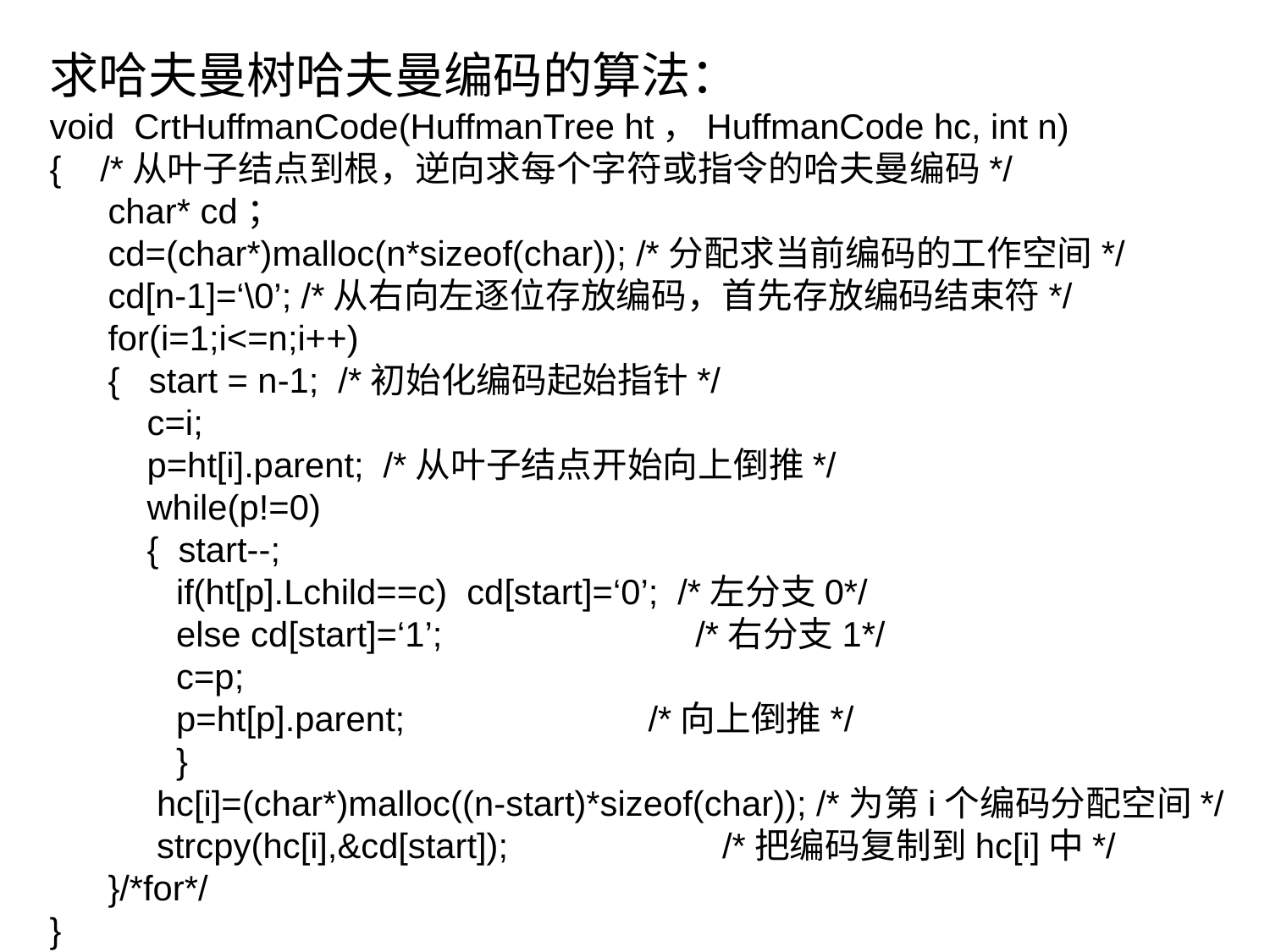

求哈夫曼树哈夫曼编码的算法：
void  CrtHuffmanCode(HuffmanTree ht，HuffmanCode hc, int n)
{    /*从叶子结点到根，逆向求每个字符或指令的哈夫曼编码*/
      char* cd；
      cd=(char*)malloc(n*sizeof(char)); /*分配求当前编码的工作空间*/
      cd[n-1]=‘\0’; /*从右向左逐位存放编码，首先存放编码结束符*/
      for(i=1;i<=n;i++)
      {   start = n-1;  /*初始化编码起始指针*/
          c=i;
          p=ht[i].parent;  /*从叶子结点开始向上倒推*/
          while(p!=0)
          {  start--;
             if(ht[p].Lchild==c)  cd[start]=‘0’;  /*左分支0*/
             else cd[start]=‘1’;                          /*右分支1*/
             c=p;
             p=ht[p].parent;                         /*向上倒推*/
             }
           hc[i]=(char*)malloc((n-start)*sizeof(char)); /*为第i个编码分配空间*/
           strcpy(hc[i],&cd[start]);                      /*把编码复制到hc[i]中*/
      }/*for*/
}
40